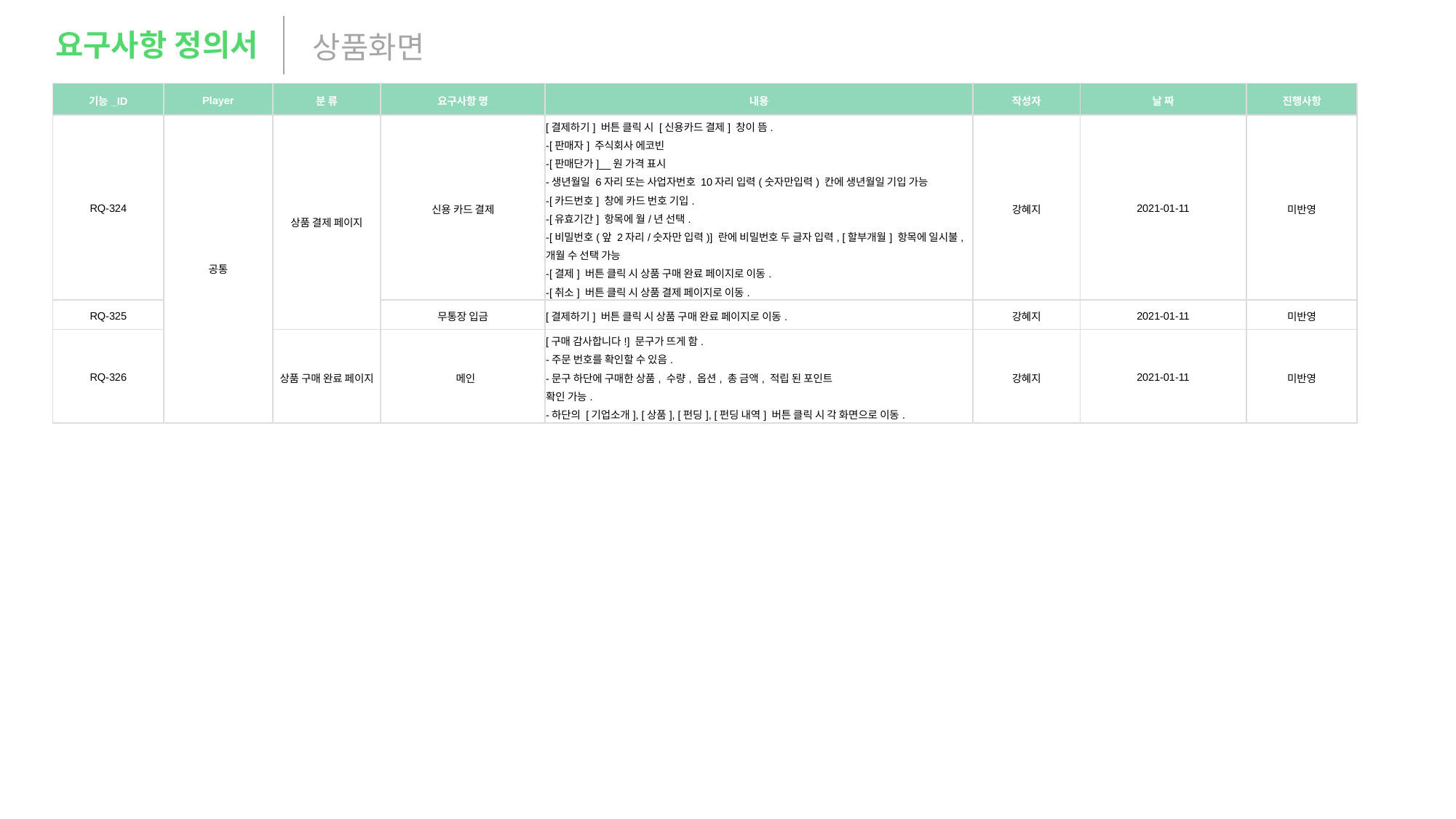

요구사항 정의서
상품화면
| 기능\_ID | Player | 분 류 | 요구사항 명 | 내용 | 작성자 | 날 짜 | 진행사항 |
| --- | --- | --- | --- | --- | --- | --- | --- |
| RQ-324 | 공통 | 상품 결제 페이지 | 신용 카드 결제 | [결제하기] 버튼 클릭 시 [신용카드 결제] 창이 뜸. -[판매자] 주식회사 에코빈 -[판매단가]\_\_원 가격 표시 -생년월일 6자리 또는 사업자번호 10자리 입력(숫자만입력) 칸에 생년월일 기입 가능 -[카드번호] 창에 카드 번호 기입. -[유효기간] 항목에 월/년 선택. -[비밀번호(앞 2자리/숫자만 입력)] 란에 비밀번호 두 글자 입력, [할부개월] 항목에 일시불, 개월 수 선택 가능 -[결제] 버튼 클릭 시 상품 구매 완료 페이지로 이동. -[취소] 버튼 클릭 시 상품 결제 페이지로 이동. | 강혜지 | 2021-01-11 | 미반영 |
| RQ-325 |  |  | 무통장 입금 | [결제하기] 버튼 클릭 시 상품 구매 완료 페이지로 이동. | 강혜지 | 2021-01-11 | 미반영 |
| RQ-326 |  | 상품 구매 완료 페이지 | 메인 | [구매 감사합니다!] 문구가 뜨게 함. -주문 번호를 확인할 수 있음. -문구 하단에 구매한 상품, 수량, 옵션, 총 금액, 적립 된 포인트 확인 가능. -하단의 [기업소개], [상품], [펀딩], [펀딩 내역] 버튼 클릭 시 각 화면으로 이동. | 강혜지 | 2021-01-11 | 미반영 |